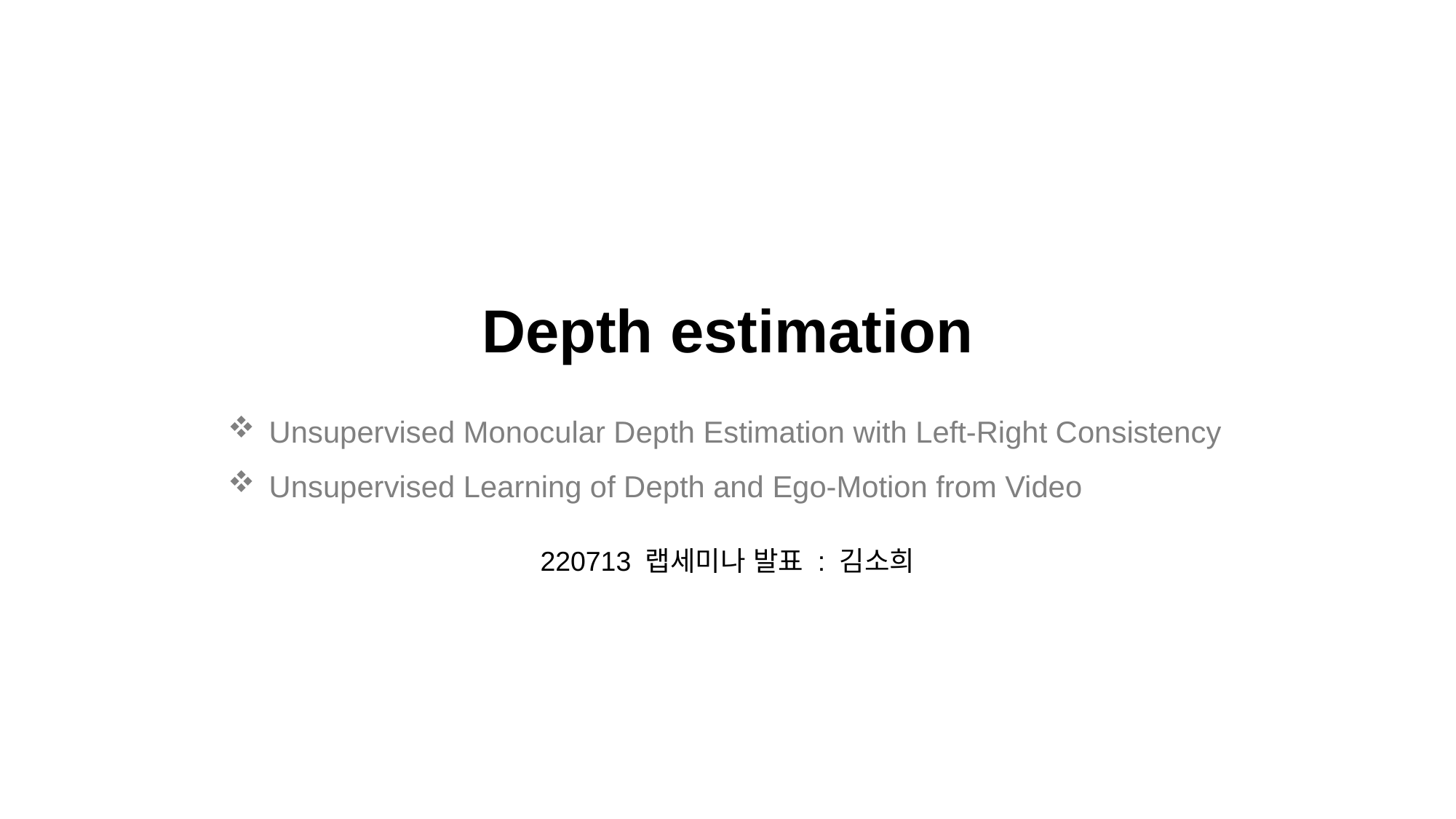

# Depth estimation
Unsupervised Monocular Depth Estimation with Left-Right Consistency
Unsupervised Learning of Depth and Ego-Motion from Video
220713 랩세미나 발표 : 김소희